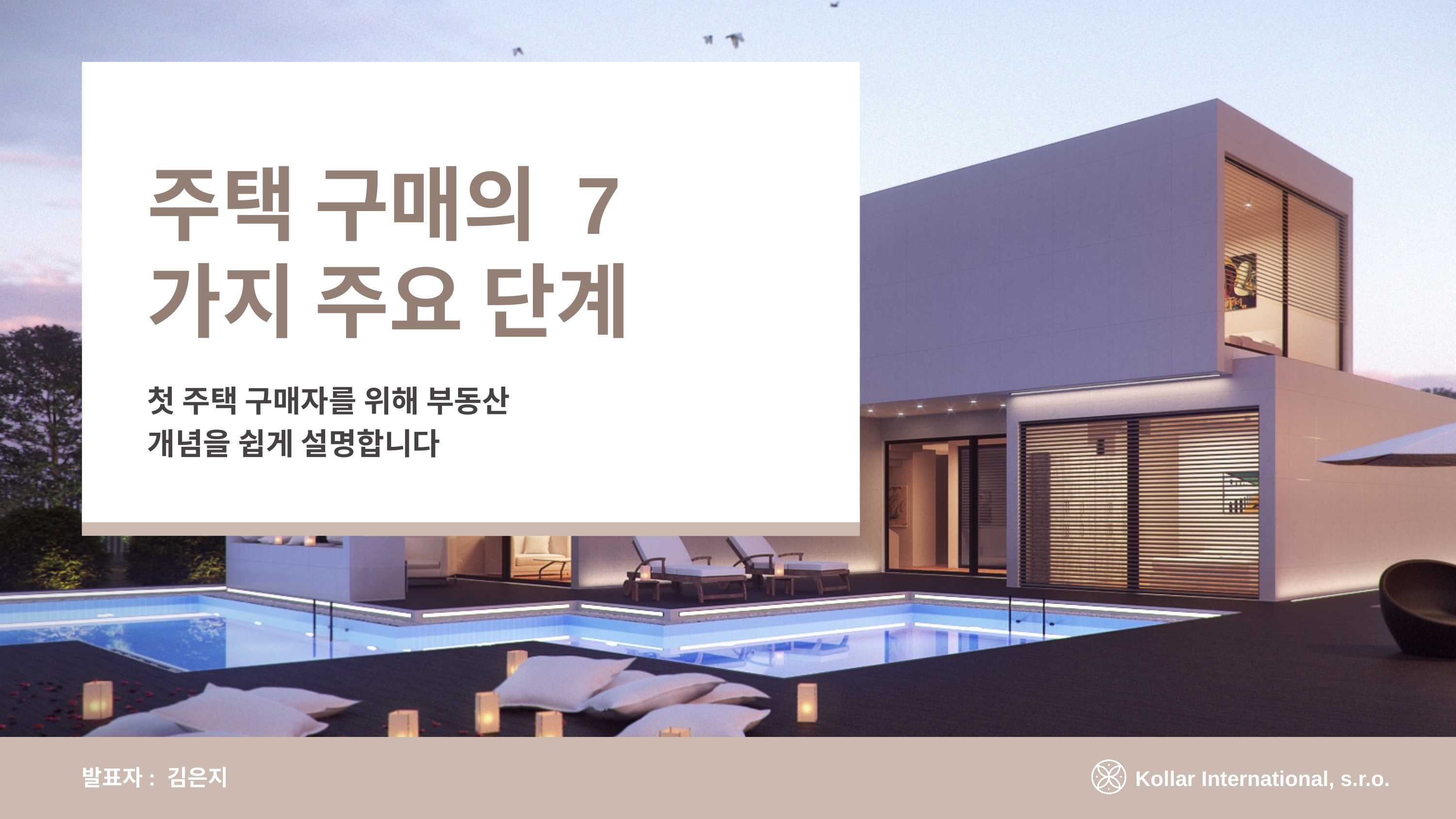

주택 구매의 7가지 주요 단계
첫 주택 구매자를 위해 부동산
개념을 쉽게 설명합니다

발표자: 김은지

Kollar International, s.r.o.